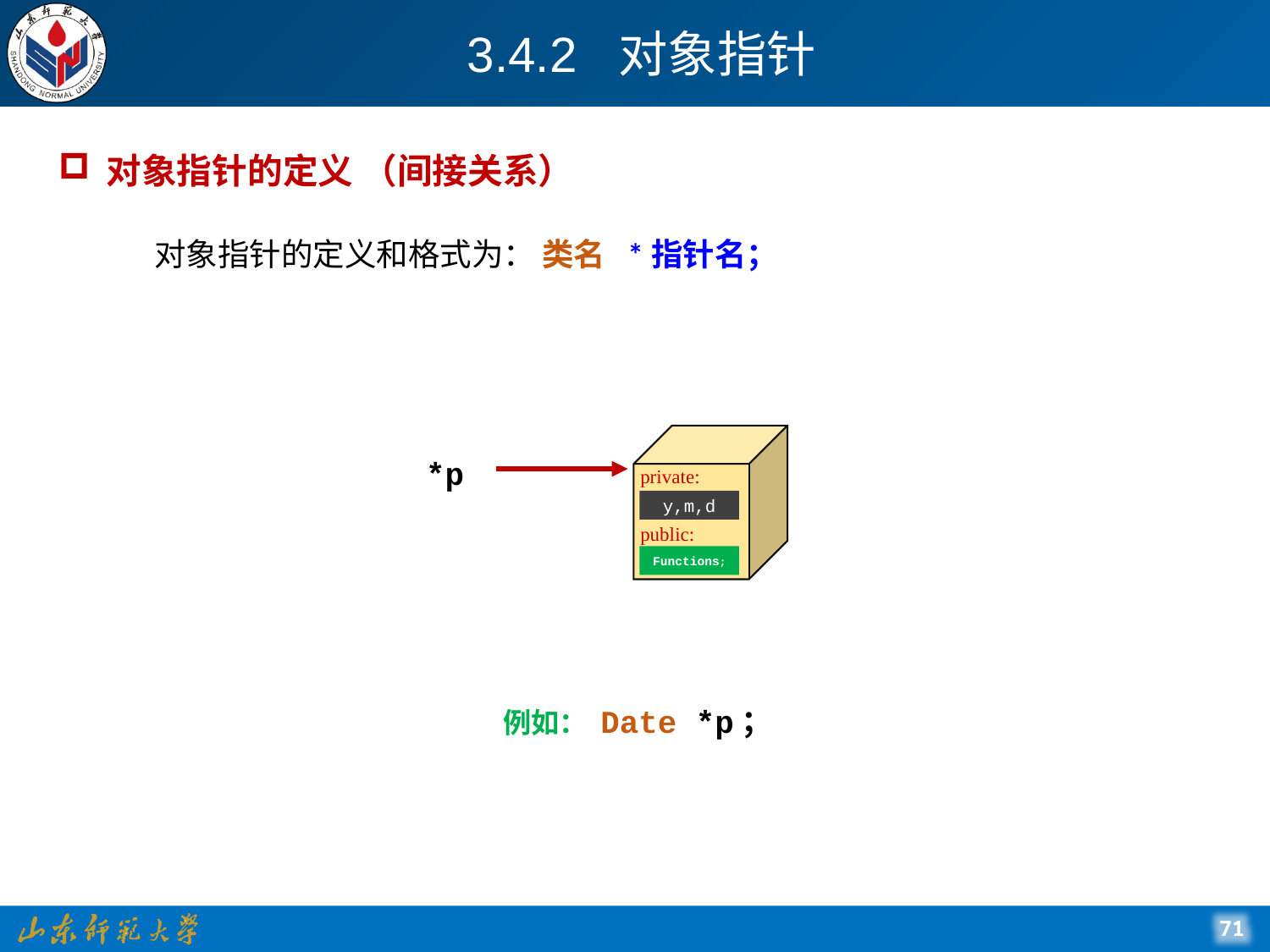

# 3.4.2 对象指针
对象指针的定义 （间接关系）
对象指针的定义和格式为： 类名  *指针名；

private:
y,m,d
public:
Functions;
 *p
 例如： Date *p；